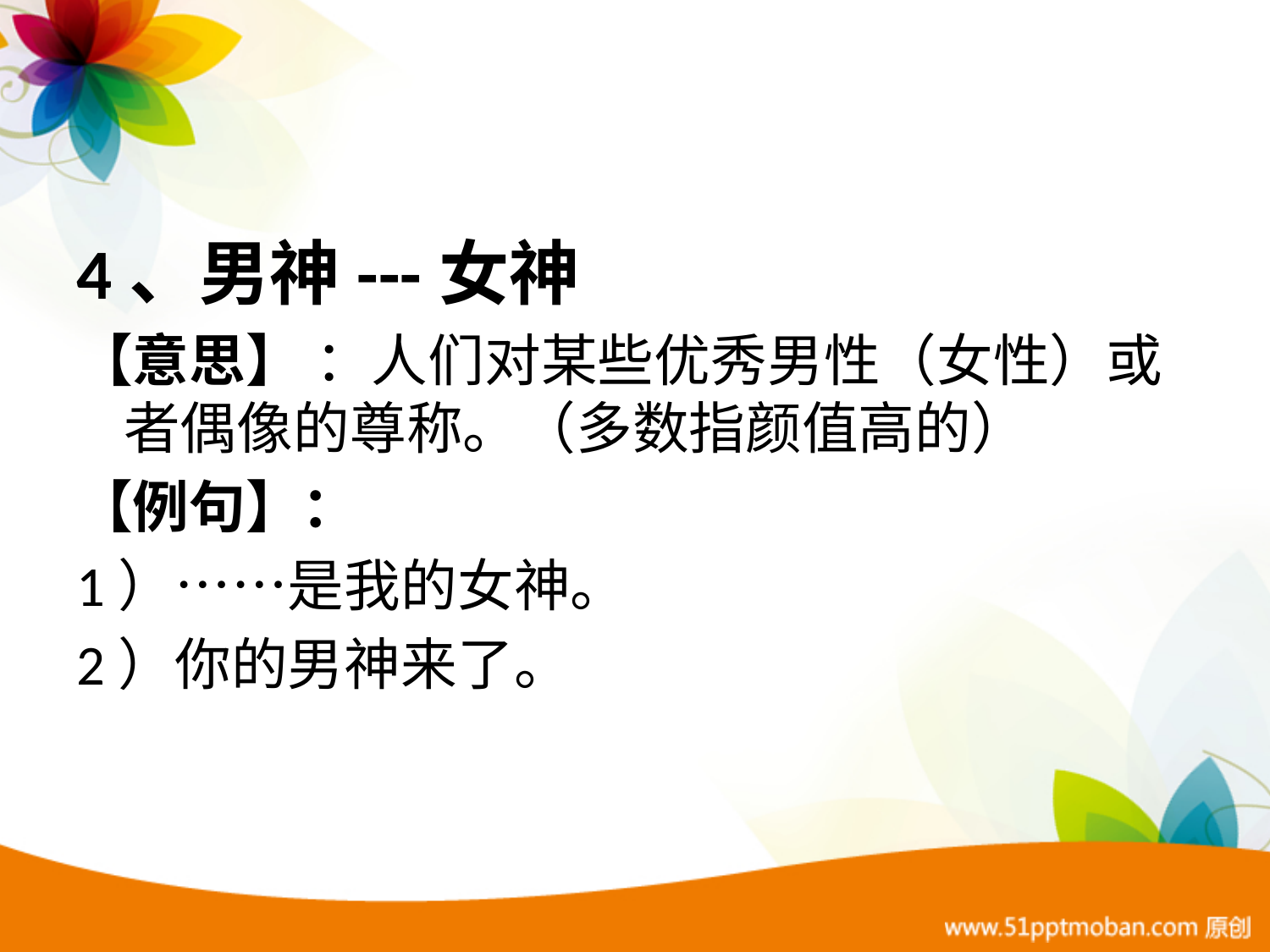

4、男神---女神
【意思】 ：人们对某些优秀男性（女性）或者偶像的尊称。（多数指颜值高的）
【例句】：
1）……是我的女神。
2）你的男神来了。